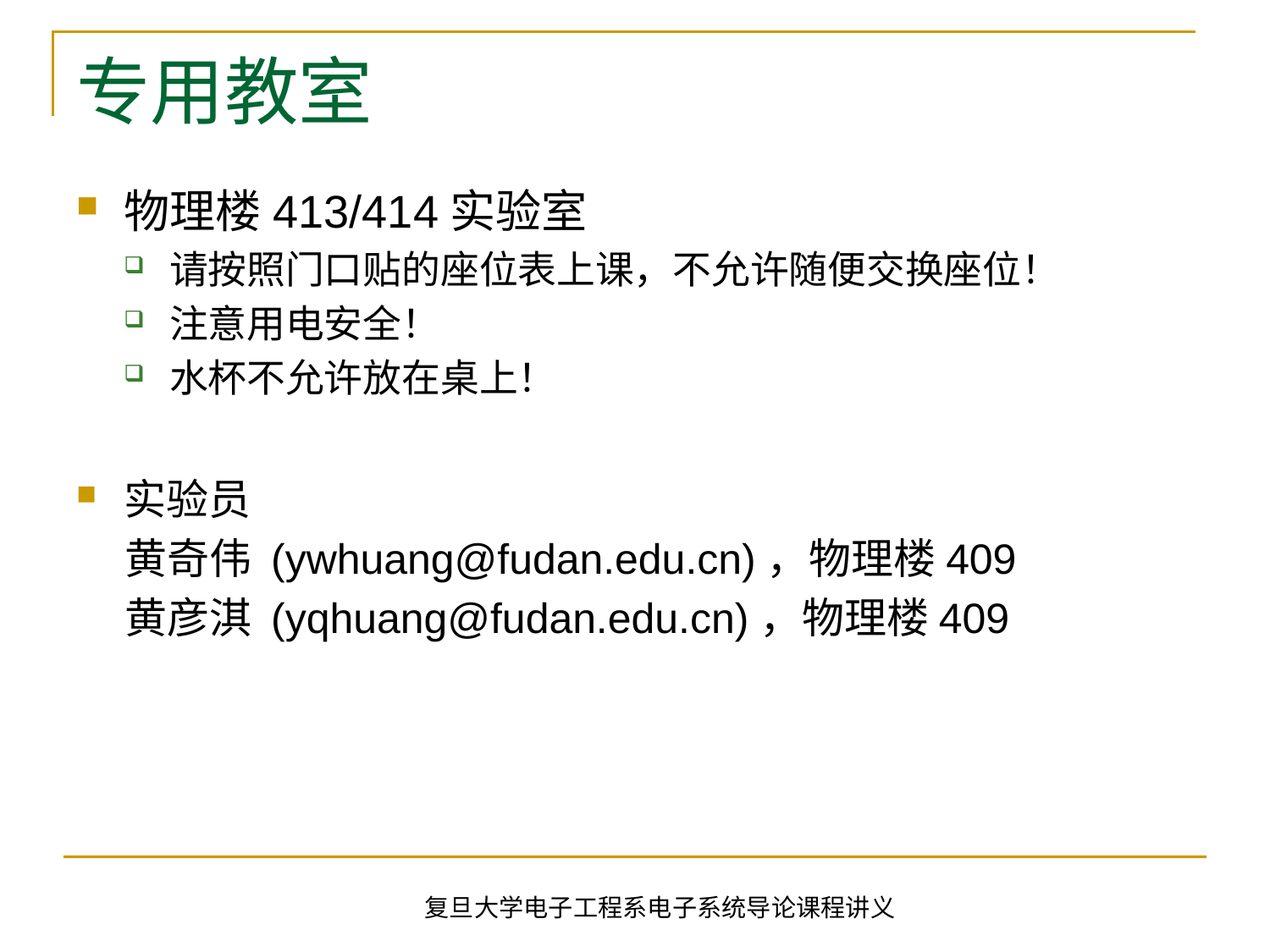

# 专用教室
物理楼413/414实验室
请按照门口贴的座位表上课，不允许随便交换座位！
注意用电安全！
水杯不允许放在桌上！

实验员
    黄奇伟 (ywhuang@fudan.edu.cn)，物理楼409
    黄彦淇 (yqhuang@fudan.edu.cn)，物理楼409